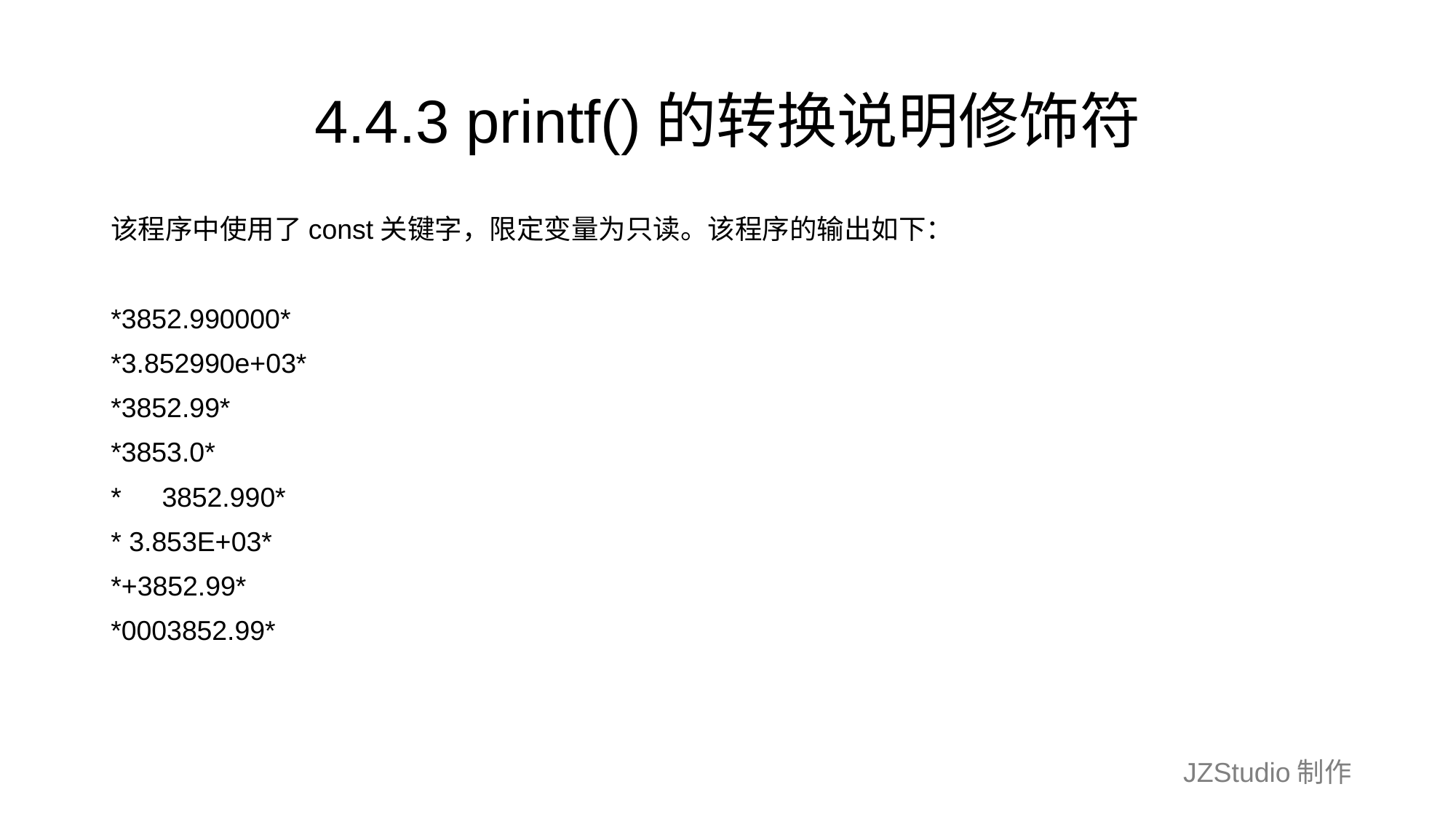

# 4.4.3 printf()的转换说明修饰符
该程序中使用了const关键字，限定变量为只读。该程序的输出如下：

*3852.990000*
*3.852990e+03*
*3852.99*
*3853.0*
*　3852.990*
* 3.853E+03*
*+3852.99*
*0003852.99*